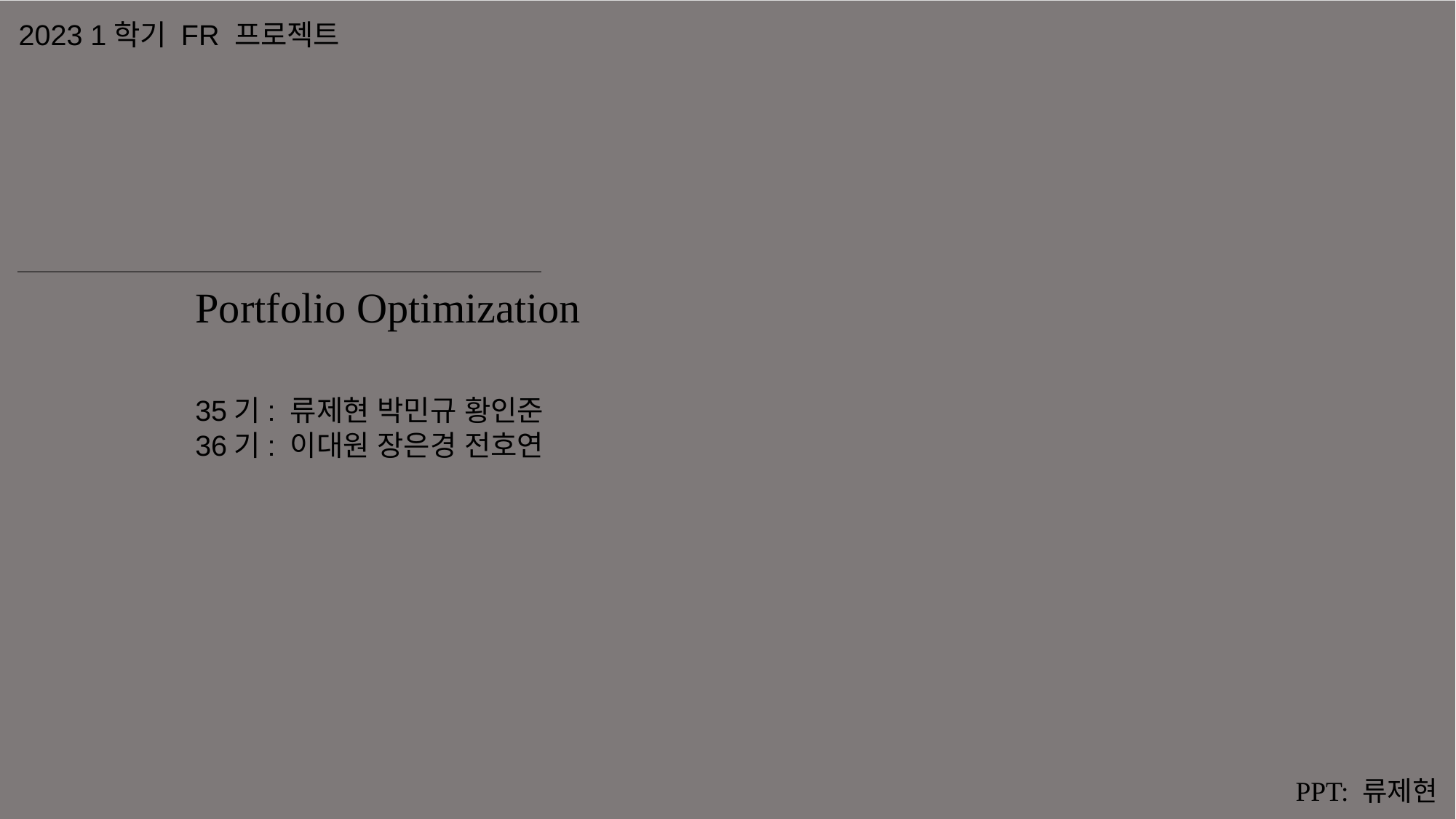

2023 1학기 FR 프로젝트

Portfolio Optimization
35기: 류제현 박민규 황인준
36기: 이대원 장은경 전호연
PPT: 류제현